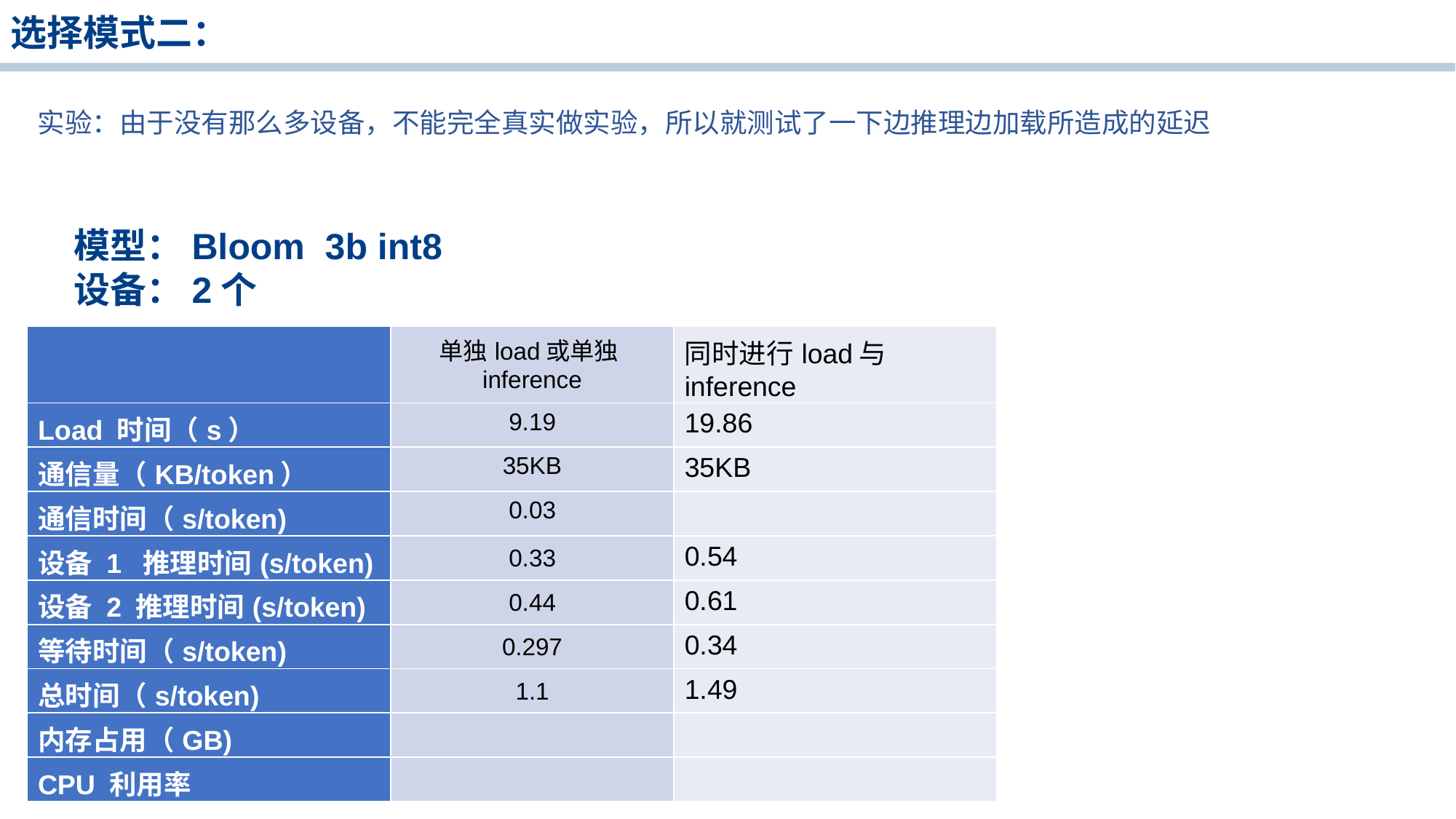

选择模式二：

实验：由于没有那么多设备，不能完全真实做实验，所以就测试了一下边推理边加载所造成的延迟

 模型：Bloom  3b int8
 设备：2个
|  | 单独load或单独inference | 同时进行load与inference |
| --- | --- | --- |
| Load 时间（s） | 9.19 | 19.86 |
| 通信量（KB/token） | 35KB | 35KB |
| 通信时间（s/token) | 0.03 |  |
| 设备 1 推理时间(s/token) | 0.33 | 0.54 |
| 设备 2 推理时间(s/token) | 0.44 | 0.61 |
| 等待时间（s/token) | 0.297 | 0.34 |
| 总时间（s/token) | 1.1 | 1.49 |
| 内存占用（GB) |  |  |
| CPU 利用率 |  |  |